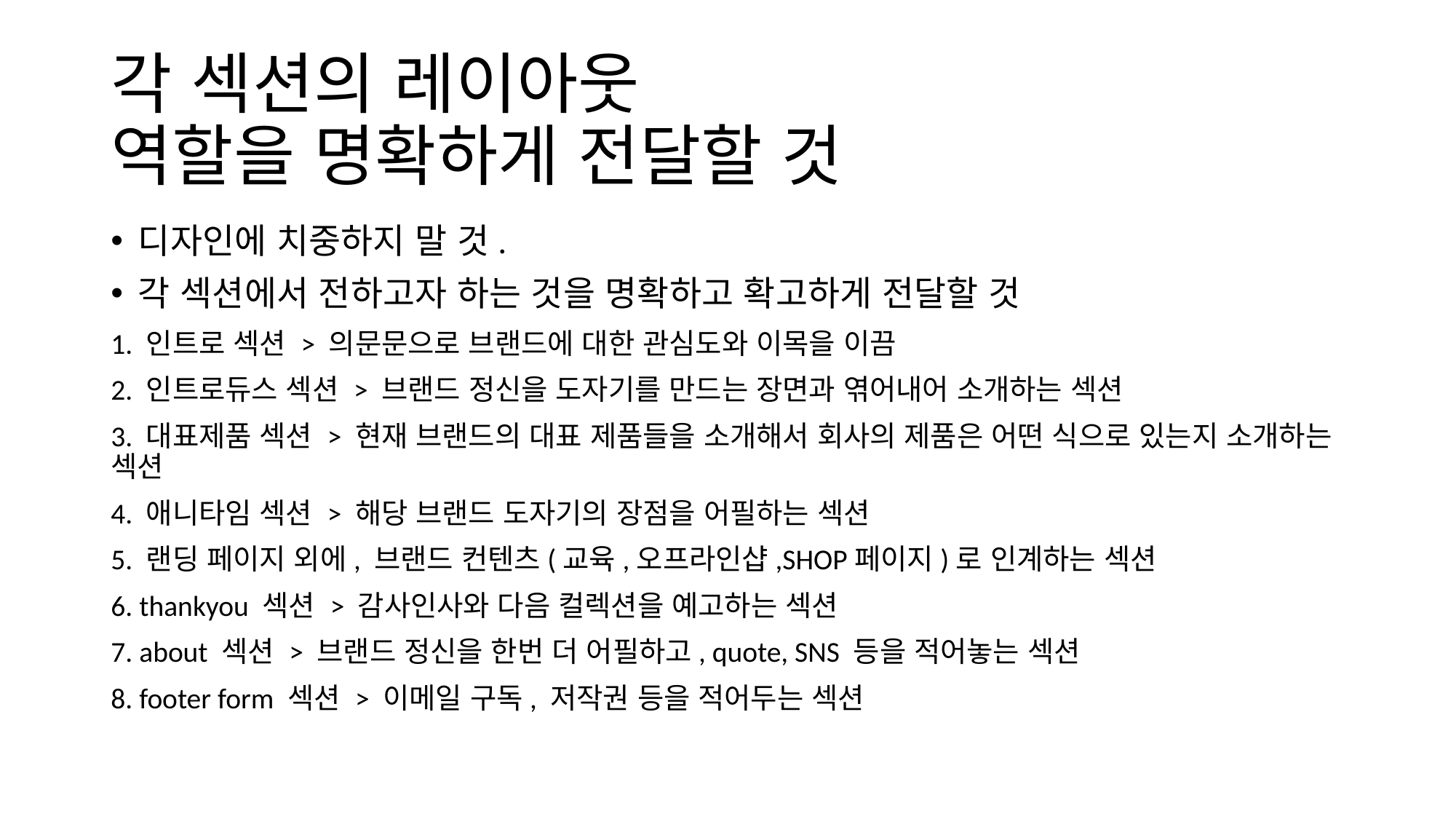

# 각 섹션의 레이아웃 역할을 명확하게 전달할 것
디자인에 치중하지 말 것.
각 섹션에서 전하고자 하는 것을 명확하고 확고하게 전달할 것
1. 인트로 섹션 > 의문문으로 브랜드에 대한 관심도와 이목을 이끔
2. 인트로듀스 섹션 > 브랜드 정신을 도자기를 만드는 장면과 엮어내어 소개하는 섹션
3. 대표제품 섹션 > 현재 브랜드의 대표 제품들을 소개해서 회사의 제품은 어떤 식으로 있는지 소개하는 섹션
4. 애니타임 섹션 > 해당 브랜드 도자기의 장점을 어필하는 섹션
5. 랜딩 페이지 외에, 브랜드 컨텐츠(교육,오프라인샵,SHOP페이지)로 인계하는 섹션
6. thankyou 섹션 > 감사인사와 다음 컬렉션을 예고하는 섹션
7. about 섹션 > 브랜드 정신을 한번 더 어필하고, quote, SNS 등을 적어놓는 섹션
8. footer form 섹션 > 이메일 구독, 저작권 등을 적어두는 섹션